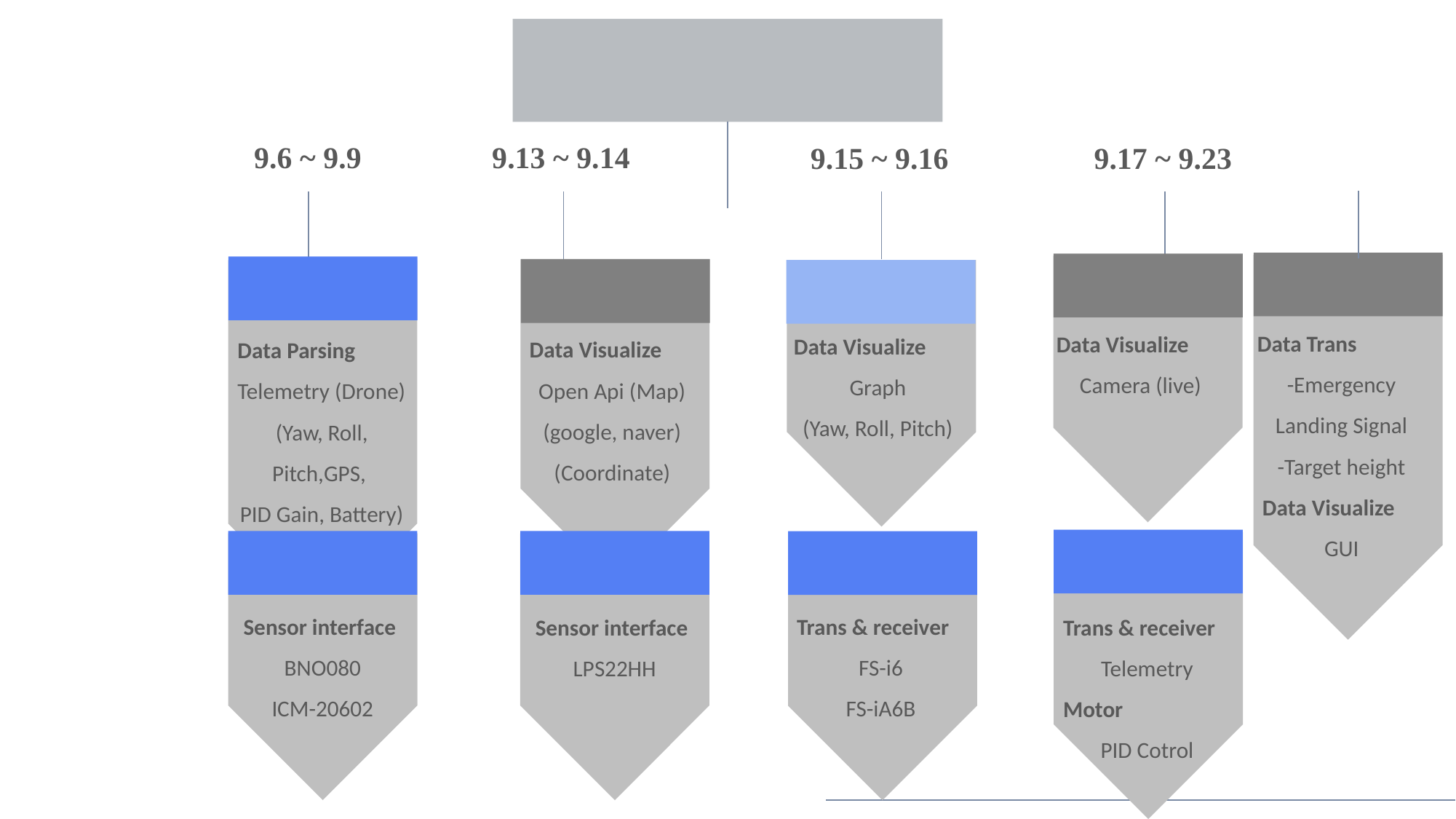

수행기간
9.6 ~ 9.9
9.13 ~ 9.14
9.15 ~ 9.16
9.17 ~ 9.23
GCS
GCS

GCS
GCS
GCS

Data Trans
-Emergency Landing Signal
-Target height
 Data Visualize
GUI

Data Visualize
Camera (live)

Data Visualize
Graph
(Yaw, Roll, Pitch)

Data Visualize
Open Api (Map)
(google, naver)
(Coordinate)

Data Parsing
Telemetry (Drone)
(Yaw, Roll, Pitch,GPS,
PID Gain, Battery)

Drone
Drone
Drone
Drone

Trans & receiver
FS-i6
FS-iA6B
 Sensor interface
BNO080
ICM-20602
 Sensor interface
LPS22HH
Trans & receiver
Telemetry
Motor
PID Cotrol